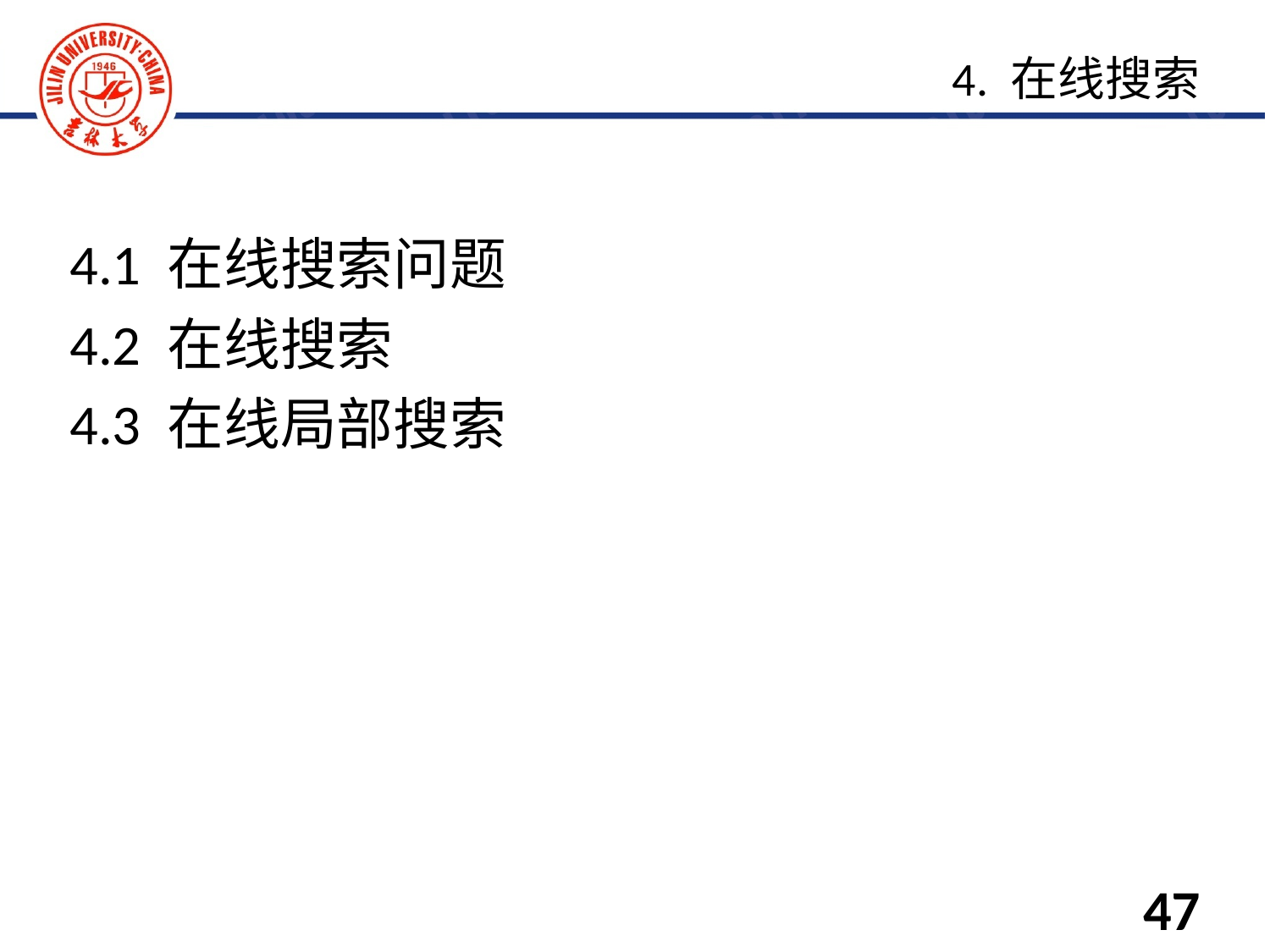

4.1 在线搜索问题
4.2 在线搜索
4.3 在线局部搜索
4. 在线搜索
47